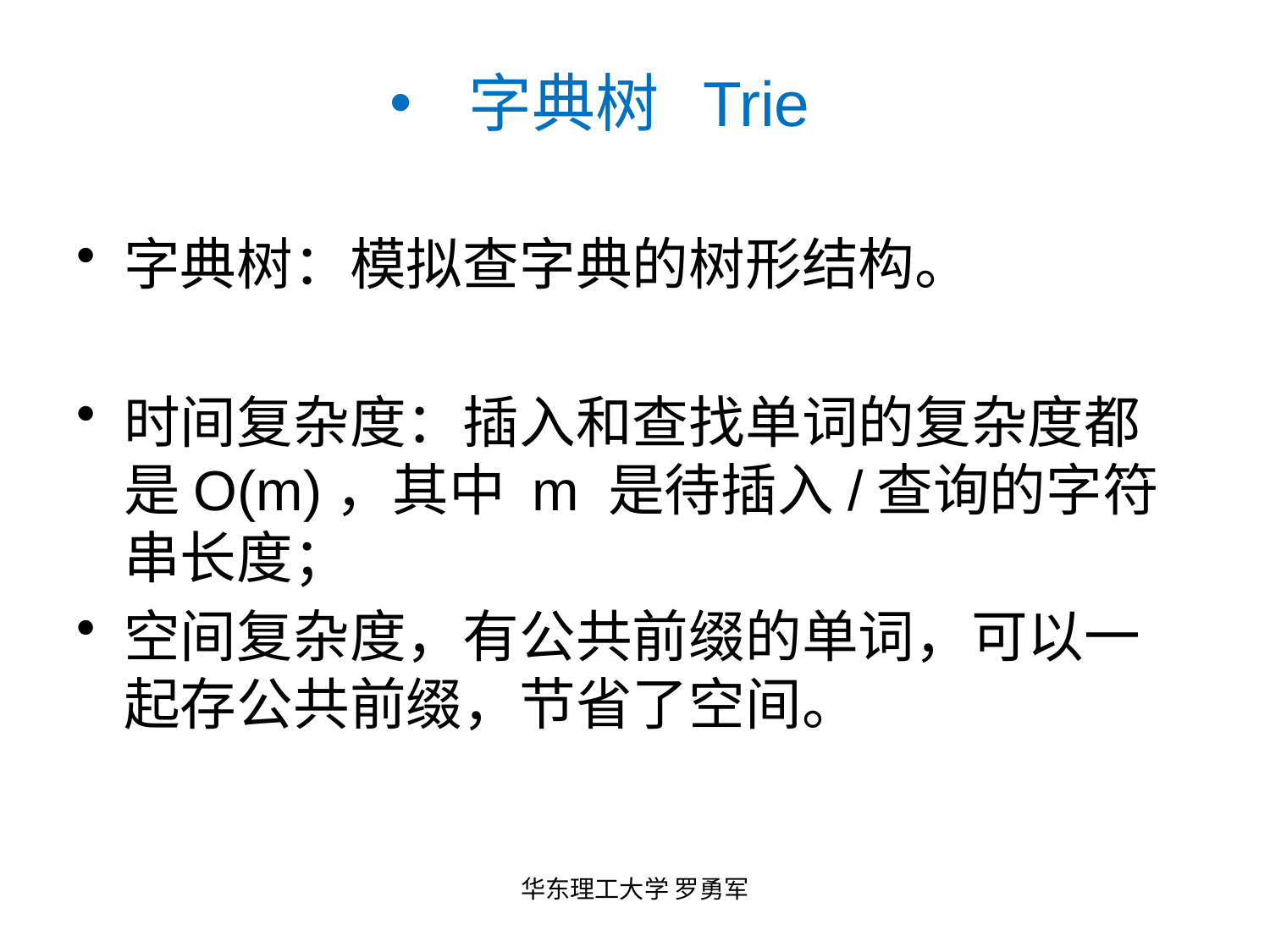

# 字典树  Trie
字典树：模拟查字典的树形结构。

时间复杂度：插入和查找单词的复杂度都是O(m)，其中 m 是待插入/查询的字符串长度；
空间复杂度，有公共前缀的单词，可以一起存公共前缀，节省了空间。

华东理工大学 罗勇军